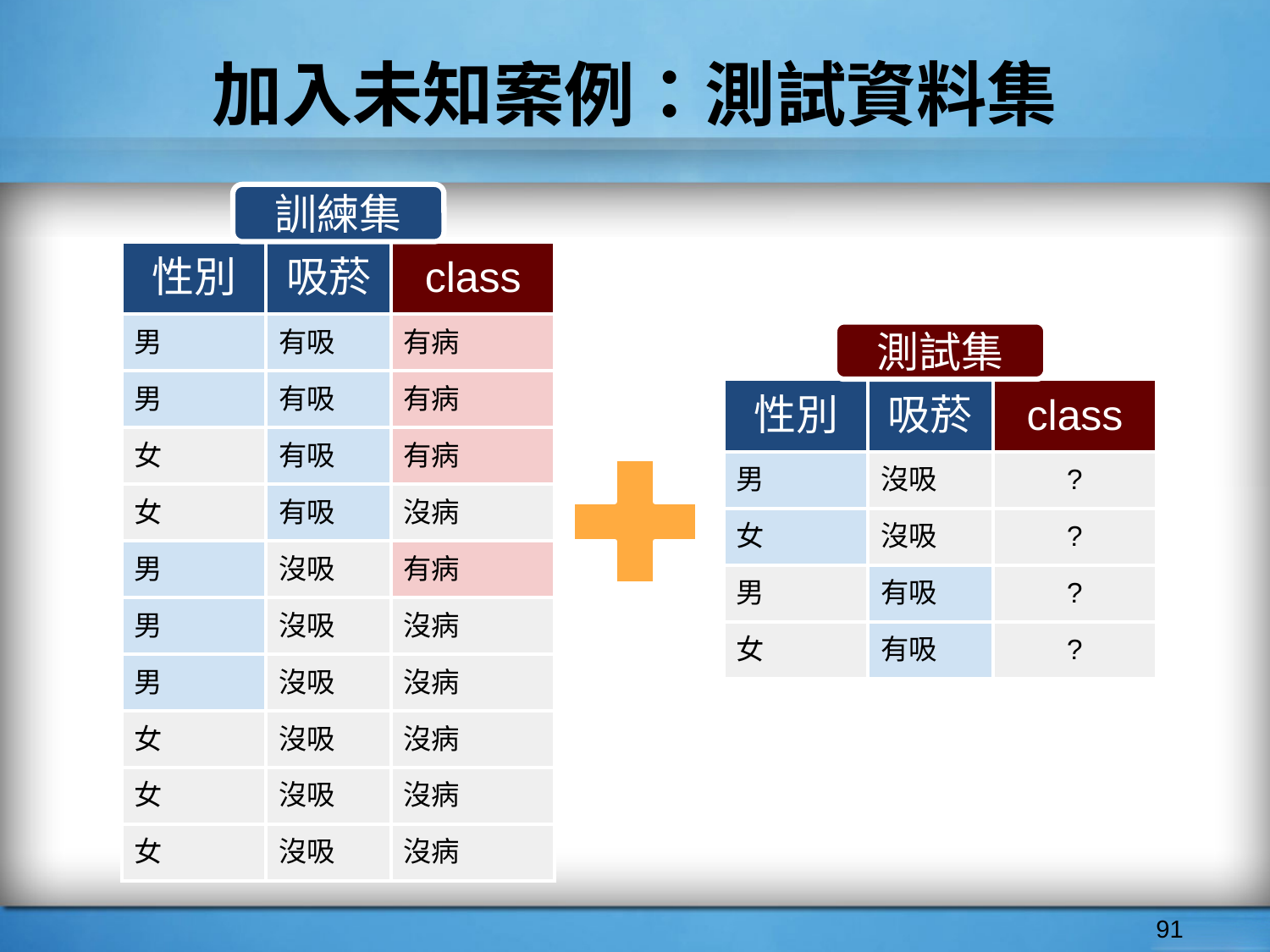

# 加入未知案例：測試資料集
訓練集
| 性別 | 吸菸 | class |
| --- | --- | --- |
| 男 | 有吸 | 有病 |
| 男 | 有吸 | 有病 |
| 女 | 有吸 | 有病 |
| 女 | 有吸 | 沒病 |
| 男 | 沒吸 | 有病 |
| 男 | 沒吸 | 沒病 |
| 男 | 沒吸 | 沒病 |
| 女 | 沒吸 | 沒病 |
| 女 | 沒吸 | 沒病 |
| 女 | 沒吸 | 沒病 |
測試集
| 性別 | 吸菸 | class |
| --- | --- | --- |
| 男 | 沒吸 | ? |
| 女 | 沒吸 | ? |
| 男 | 有吸 | ? |
| 女 | 有吸 | ? |

91